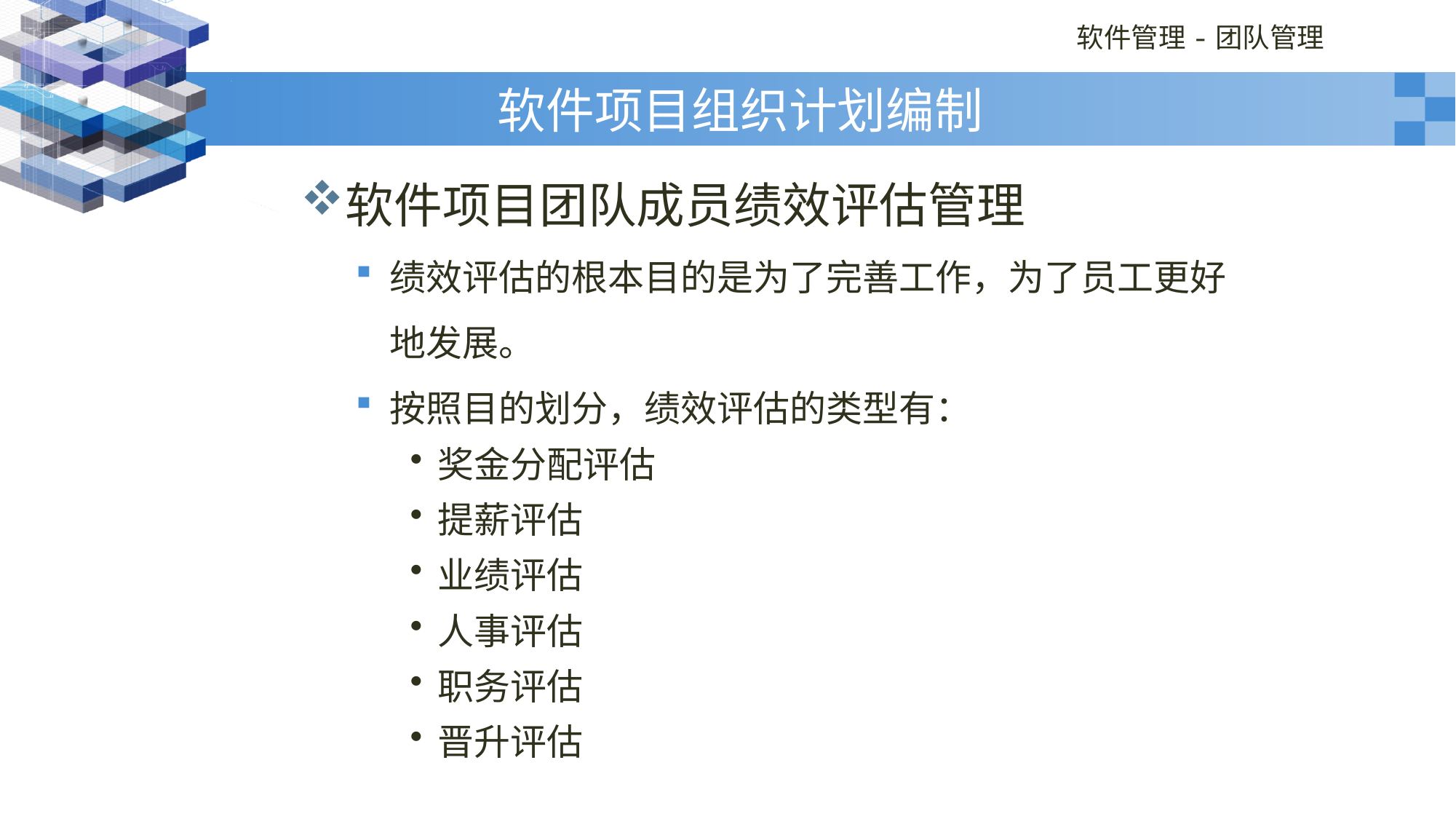

# 软件项目组织计划编制
软件项目团队成员绩效评估管理
绩效评估的根本目的是为了完善工作，为了员工更好地发展。
按照目的划分，绩效评估的类型有：
奖金分配评估
提薪评估
业绩评估
人事评估
职务评估
晋升评估